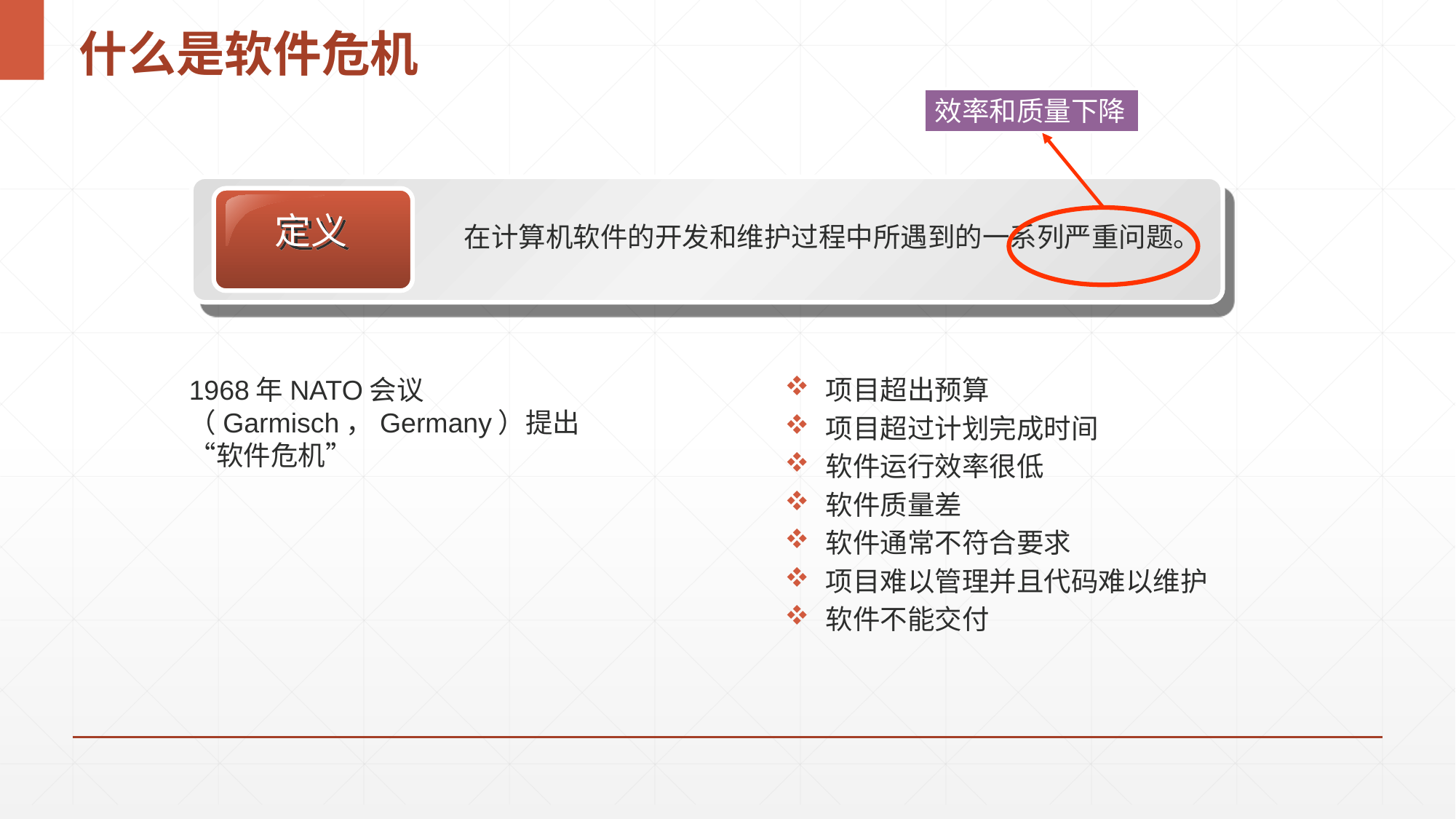

# 什么是软件危机
效率和质量下降

定义
在计算机软件的开发和维护过程中所遇到的一系列严重问题。

1968年NATO会议（Garmisch，Germany）提出“软件危机”
项目超出预算
项目超过计划完成时间
软件运行效率很低
软件质量差
软件通常不符合要求
项目难以管理并且代码难以维护
软件不能交付